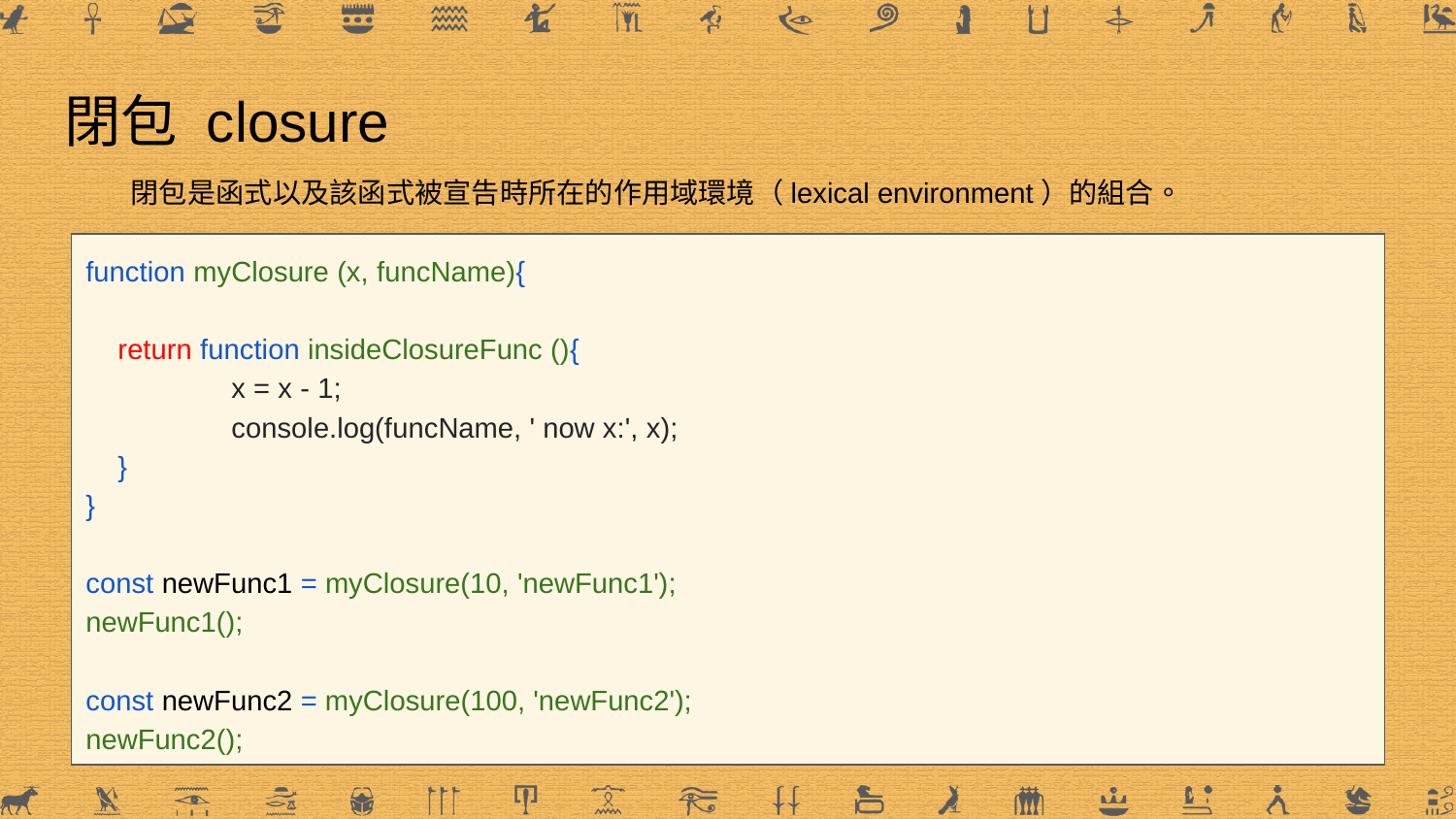

# 閉包 closure
閉包是函式以及該函式被宣告時所在的作用域環境（lexical environment）的組合。
function myClosure (x, funcName){

    return function insideClosureFunc (){
	x = x - 1;
	console.log(funcName, ' now x:', x);
    }
}

const newFunc1 = myClosure(10, 'newFunc1');
newFunc1();

const newFunc2 = myClosure(100, 'newFunc2');
newFunc2();